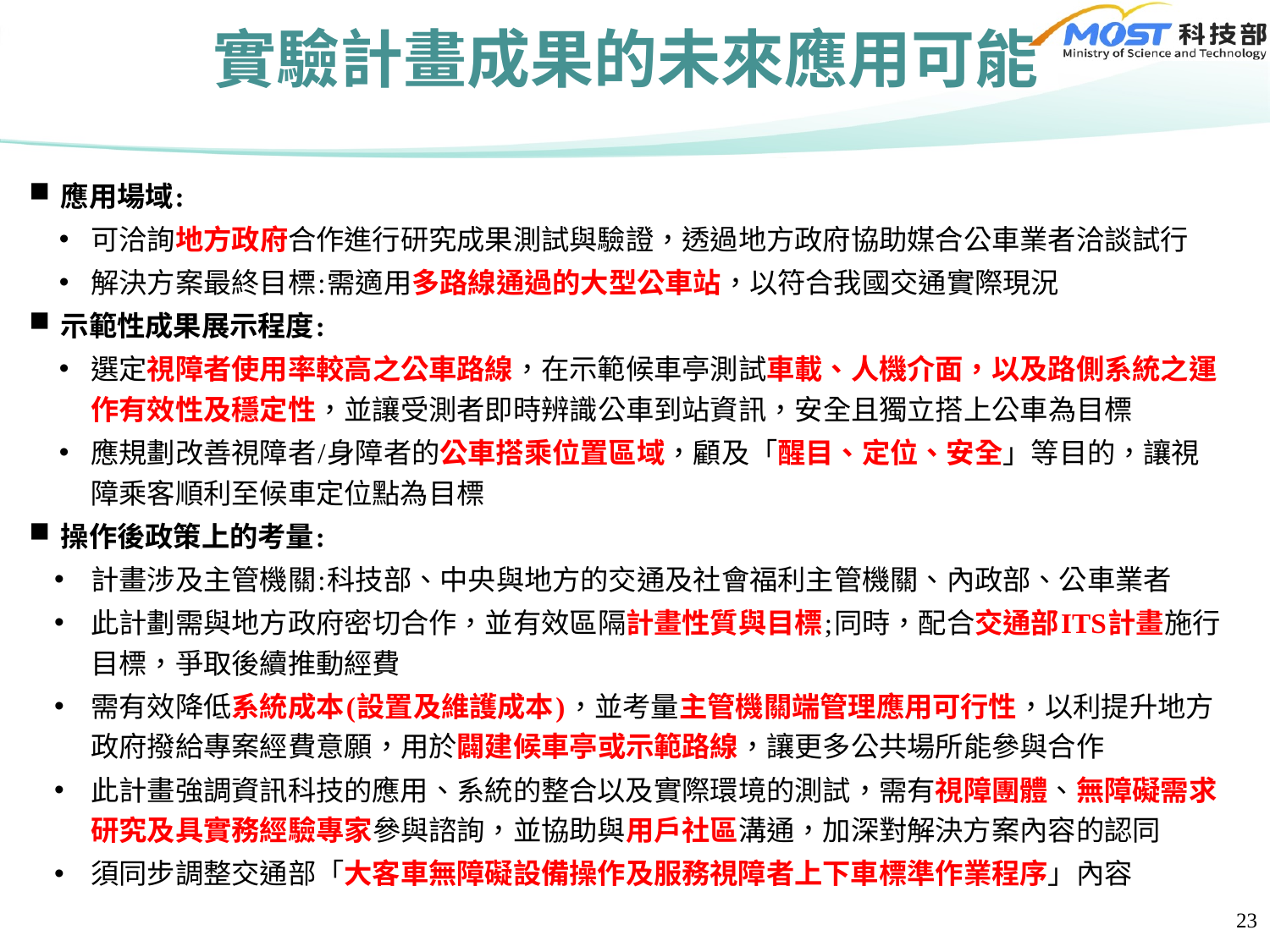

# 實驗計畫成果的未來應用可能
應用場域:
可洽詢地方政府合作進行研究成果測試與驗證，透過地方政府協助媒合公車業者洽談試行
解決方案最終目標:需適用多路線通過的大型公車站，以符合我國交通實際現況
示範性成果展示程度:
選定視障者使用率較高之公車路線，在示範候車亭測試車載、人機介面，以及路側系統之運作有效性及穩定性，並讓受測者即時辨識公車到站資訊，安全且獨立搭上公車為目標
應規劃改善視障者/身障者的公車搭乘位置區域，顧及「醒目、定位、安全」等目的，讓視障乘客順利至候車定位點為目標
操作後政策上的考量:
計畫涉及主管機關:科技部、中央與地方的交通及社會福利主管機關、內政部、公車業者
此計劃需與地方政府密切合作，並有效區隔計畫性質與目標;同時，配合交通部ITS計畫施行目標，爭取後續推動經費
需有效降低系統成本(設置及維護成本)，並考量主管機關端管理應用可行性，以利提升地方政府撥給專案經費意願，用於闢建候車亭或示範路線，讓更多公共場所能參與合作
此計畫強調資訊科技的應用、系統的整合以及實際環境的測試，需有視障團體、無障礙需求研究及具實務經驗專家參與諮詢，並協助與用戶社區溝通，加深對解決方案內容的認同
須同步調整交通部「大客車無障礙設備操作及服務視障者上下車標準作業程序」內容

23